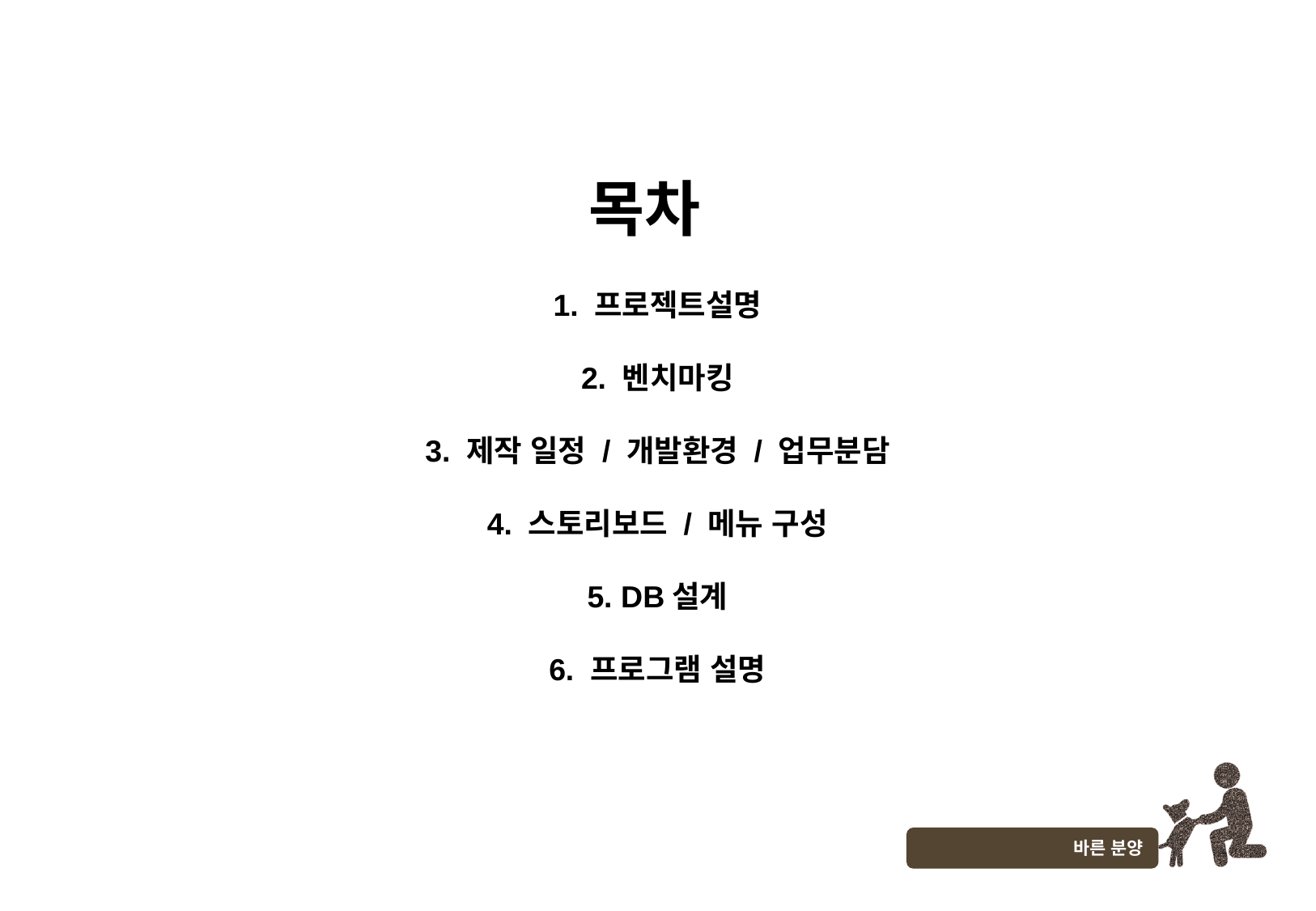

목차
1. 프로젝트설명

2. 벤치마킹

3. 제작 일정 / 개발환경 / 업무분담

4. 스토리보드 / 메뉴 구성

5. DB설계

6. 프로그램 설명